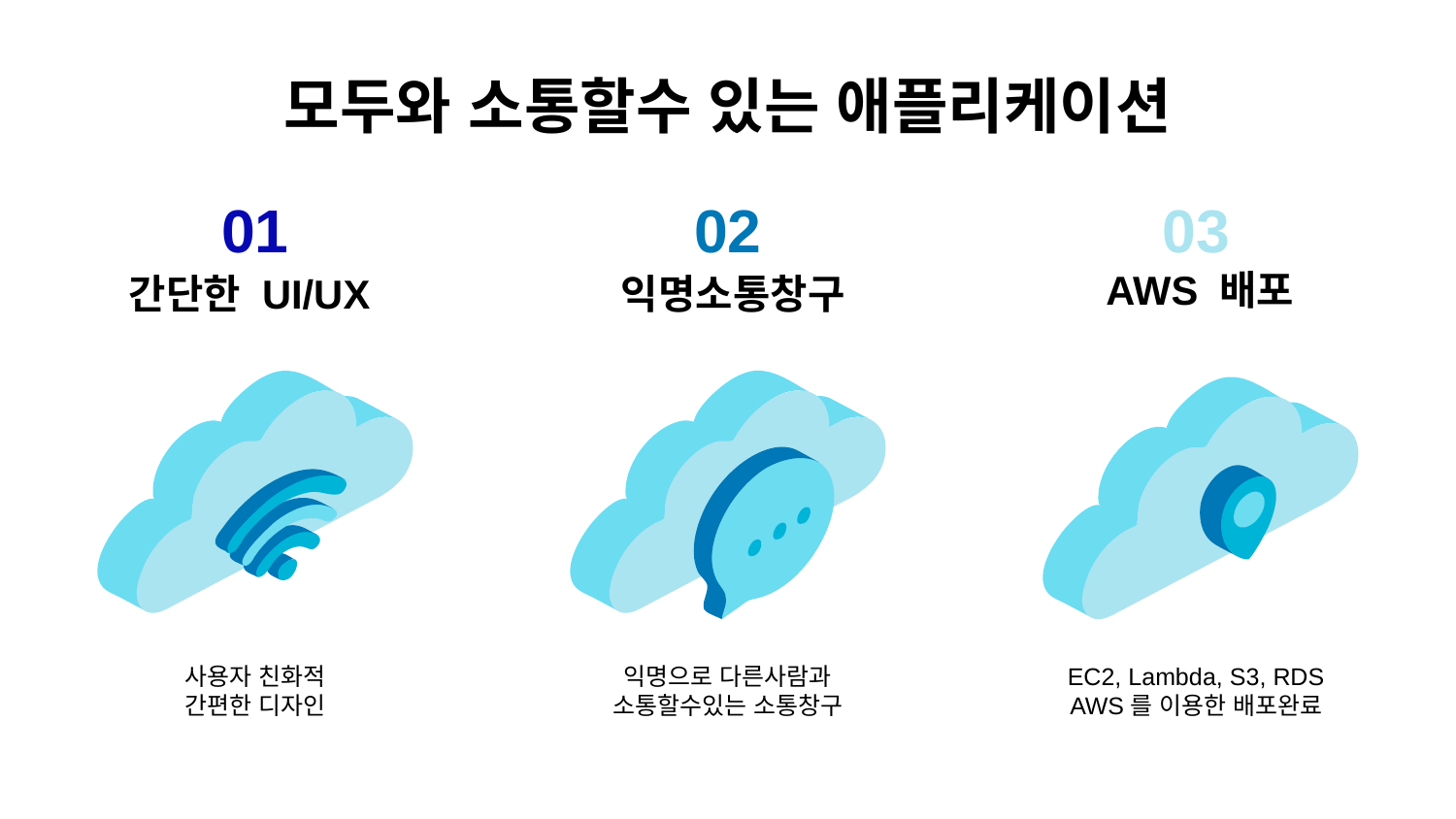

# 모두와 소통할수 있는 애플리케이션
02
03
01
AWS 배포
간단한 UI/UX
익명소통창구

사용자 친화적
간편한 디자인
익명으로 다른사람과
소통할수있는 소통창구
EC2, Lambda, S3, RDS
AWS를 이용한 배포완료